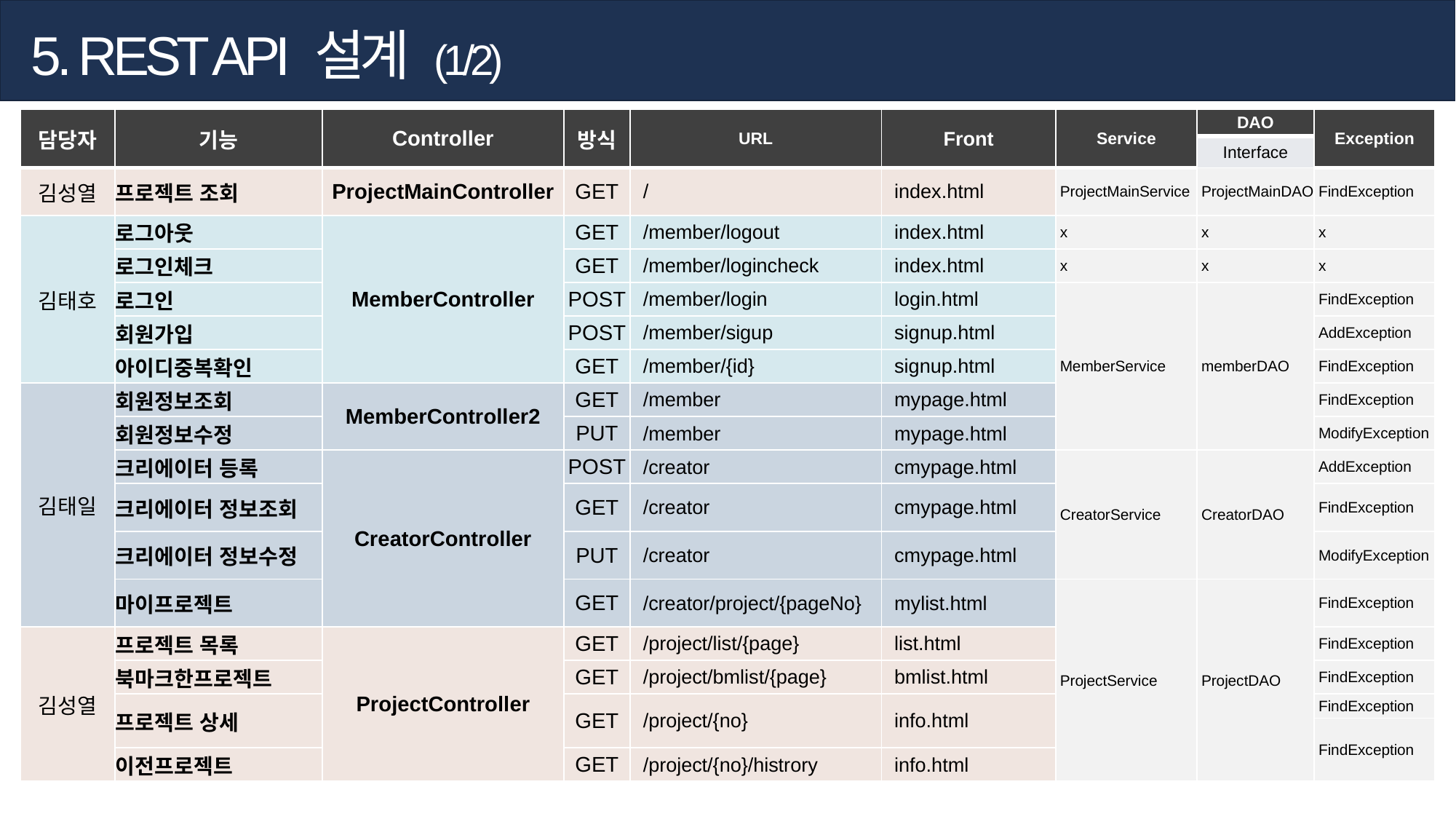

5. REST API 설계 (1/2)

| 담당자 | 기능 | Controller | 방식 | URL | Front | Service | DAO | Exception |
| --- | --- | --- | --- | --- | --- | --- | --- | --- |
|  |  |  |  |  |  |  | Interface |  |
| 김성열 | 프로젝트 조회 | ProjectMainController | GET | / | index.html | ProjectMainService | ProjectMainDAO | FindException |
| 김태호 | 로그아웃 | MemberController | GET | /member/logout | index.html | x | x | x |
|  | 로그인체크 |  | GET | /member/logincheck | index.html | x | x | x |
|  | 로그인 |  | POST | /member/login | login.html | MemberService | memberDAO | FindException |
|  | 회원가입 |  | POST | /member/sigup | signup.html |  |  | AddException |
|  | 아이디중복확인 |  | GET | /member/{id} | signup.html |  |  | FindException |
| 김태일 | 회원정보조회 | MemberController2 | GET | /member | mypage.html |  |  | FindException |
|  | 회원정보수정 |  | PUT | /member | mypage.html |  |  | ModifyException |
|  | 크리에이터 등록 | CreatorController | POST | /creator | cmypage.html | CreatorService | CreatorDAO | AddException |
|  | 크리에이터 정보조회 |  | GET | /creator | cmypage.html |  |  | FindException |
|  | 크리에이터 정보수정 |  | PUT | /creator | cmypage.html |  |  | ModifyException |
|  | 마이프로젝트 |  | GET | /creator/project/{pageNo} | mylist.html | ProjectService | ProjectDAO | FindException |
| 김성열 | 프로젝트 목록 | ProjectController | GET | /project/list/{page} | list.html |  |  | FindException |
|  | 북마크한프로젝트 |  | GET | /project/bmlist/{page} | bmlist.html |  |  | FindException |
|  | 프로젝트 상세 |  | GET | /project/{no} | info.html |  |  | FindException |
|  |  |  |  |  |  |  |  | FindException |
|  | 이전프로젝트 |  | GET | /project/{no}/histrory | info.html |  |  | FindException |